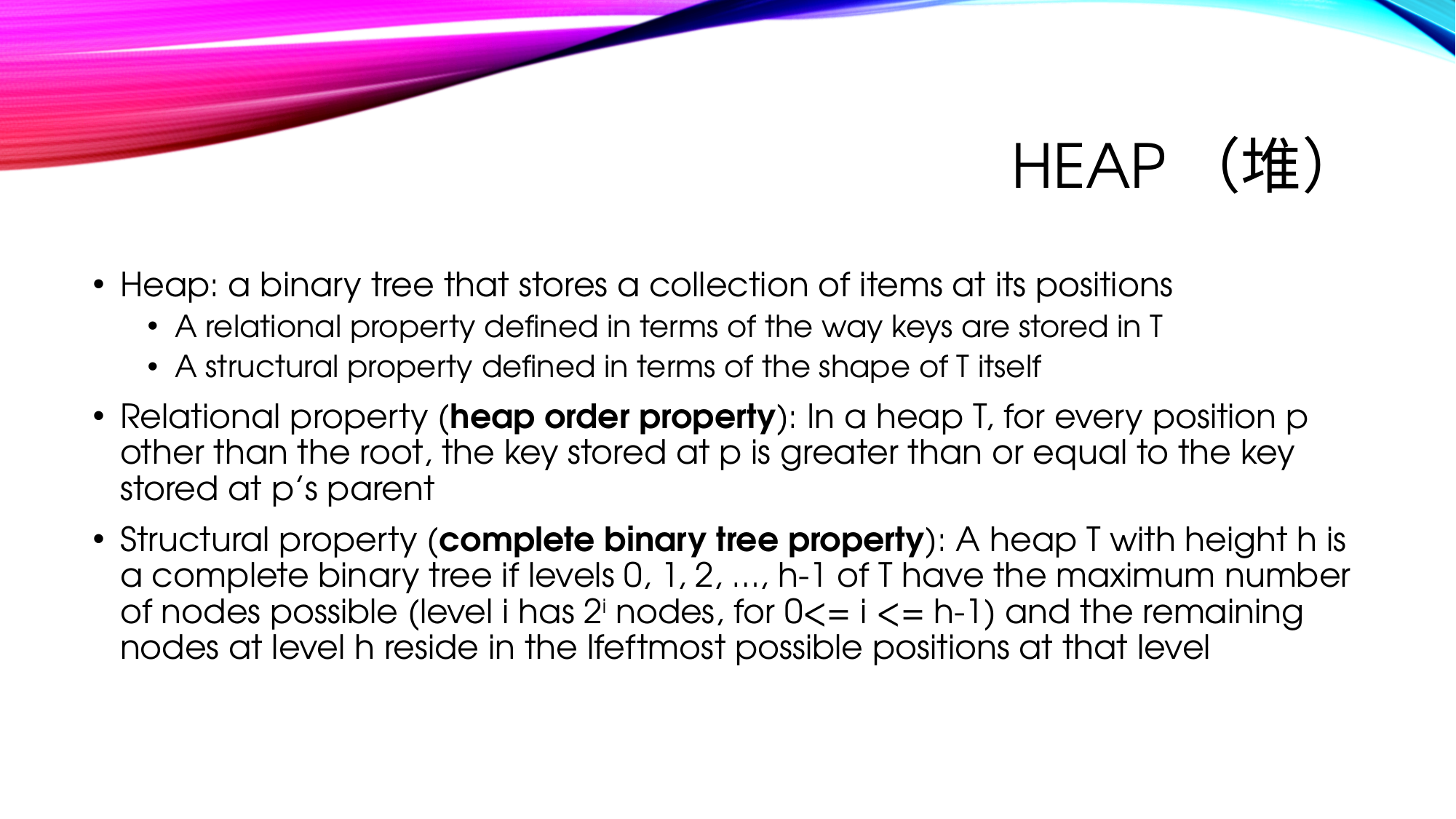

# HEAP（堆）
Heap: a binary tree that stores a collection of items at its positions
A relational property defined in terms of the way keys are stored in T
A structural property defined in terms of the shape of T itself
Relational property (heap order property): In a heap T, for every position p other than the root, the key stored at p is greater than or equal to the key stored at p’s parent
Structural property (complete binary tree property): A heap T with height h is a complete binary tree if levels 0, 1, 2, …, h-1 of T have the maximum number of nodes possible (level i has 2i nodes, for 0<= i <= h-1) and the remaining nodes at level h reside in the lfeftmost possible positions at that level